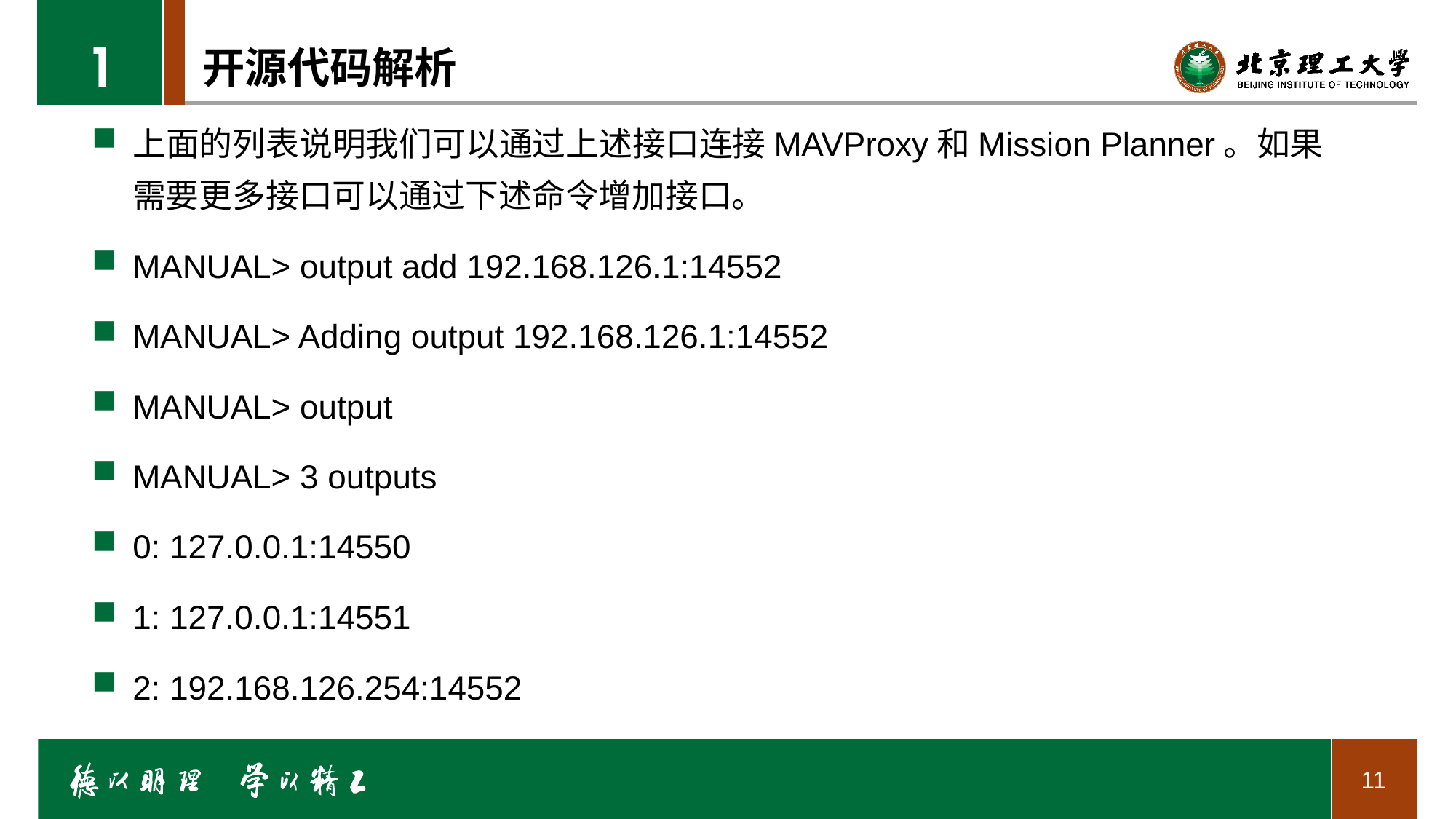

1
# 开源代码解析
上面的列表说明我们可以通过上述接口连接MAVProxy和Mission Planner。如果需要更多接口可以通过下述命令增加接口。
MANUAL> output add 192.168.126.1:14552
MANUAL> Adding output 192.168.126.1:14552
MANUAL> output
MANUAL> 3 outputs
0: 127.0.0.1:14550
1: 127.0.0.1:14551
2: 192.168.126.254:14552